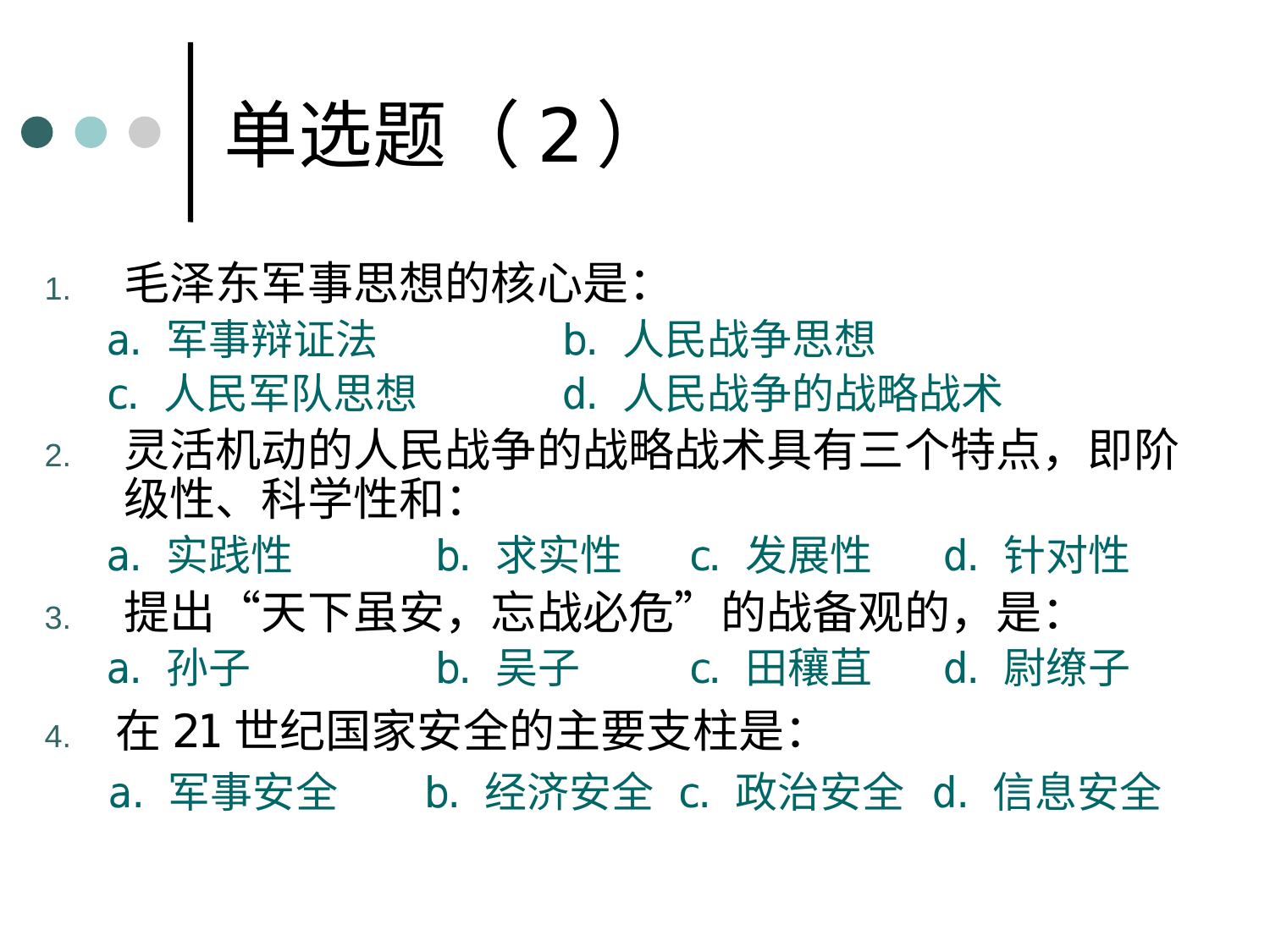

# 单选题（2）
毛泽东军事思想的核心是：
a. 军事辩证法		b. 人民战争思想
c. 人民军队思想		d. 人民战争的战略战术
灵活机动的人民战争的战略战术具有三个特点，即阶级性、科学性和：
a. 实践性  	b. 求实性	c. 发展性	d. 针对性
提出“天下虽安，忘战必危”的战备观的，是：
a. 孙子	  	b. 吴子	c. 田穰苴	d. 尉缭子
在21世纪国家安全的主要支柱是：
     a. 军事安全	b. 经济安全	c. 政治安全	d. 信息安全